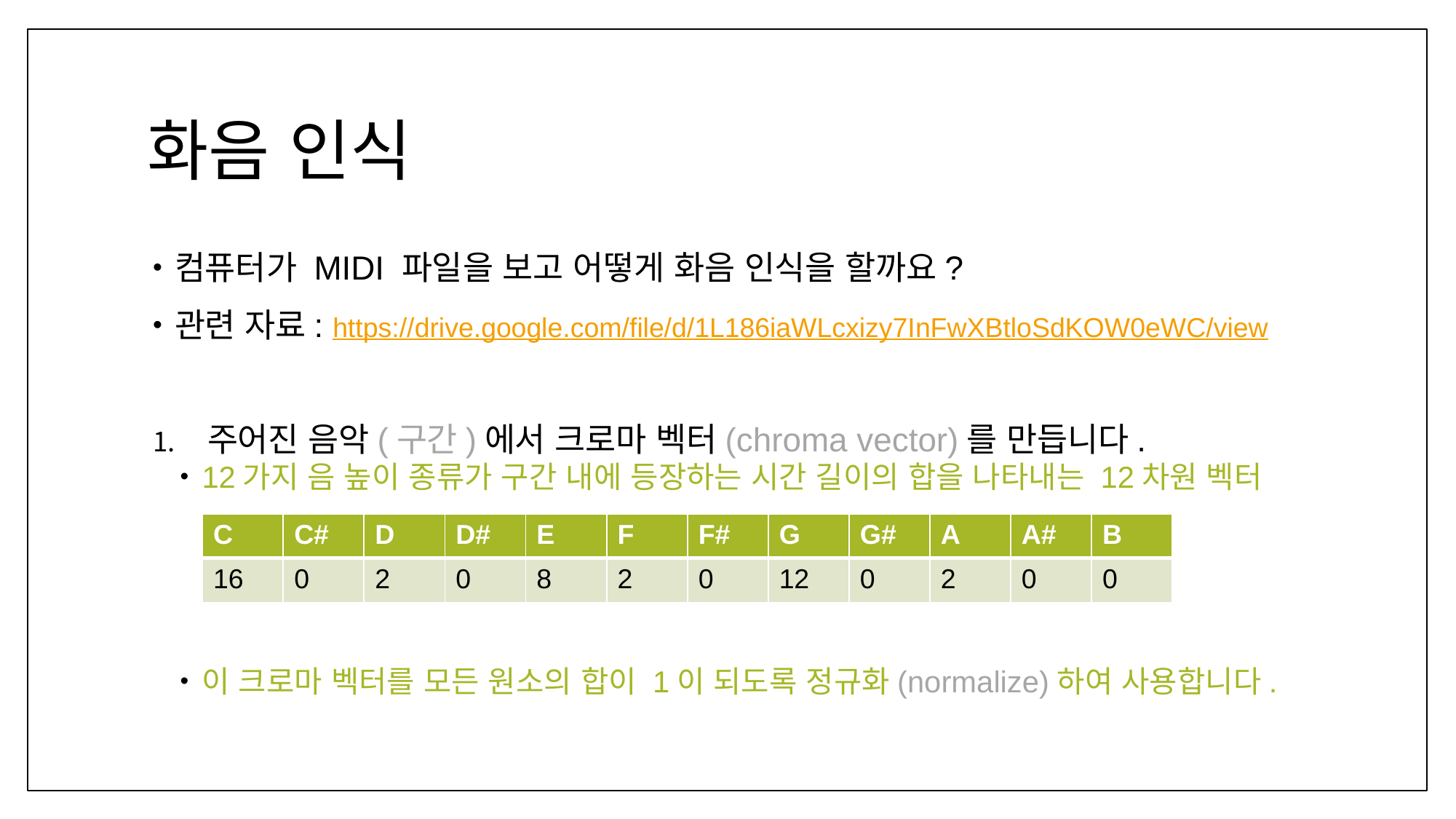

# 화음 인식
컴퓨터가 MIDI 파일을 보고 어떻게 화음 인식을 할까요?
관련 자료: https://drive.google.com/file/d/1L186iaWLcxizy7InFwXBtloSdKOW0eWC/view

주어진 음악(구간)에서 크로마 벡터(chroma vector)를 만듭니다.
12가지 음 높이 종류가 구간 내에 등장하는 시간 길이의 합을 나타내는 12차원 벡터

이 크로마 벡터를 모든 원소의 합이 1이 되도록 정규화(normalize)하여 사용합니다.

| C | C# | D | D# | E | F | F# | G | G# | A | A# | B |
| --- | --- | --- | --- | --- | --- | --- | --- | --- | --- | --- | --- |
| 16 | 0 | 2 | 0 | 8 | 2 | 0 | 12 | 0 | 2 | 0 | 0 |